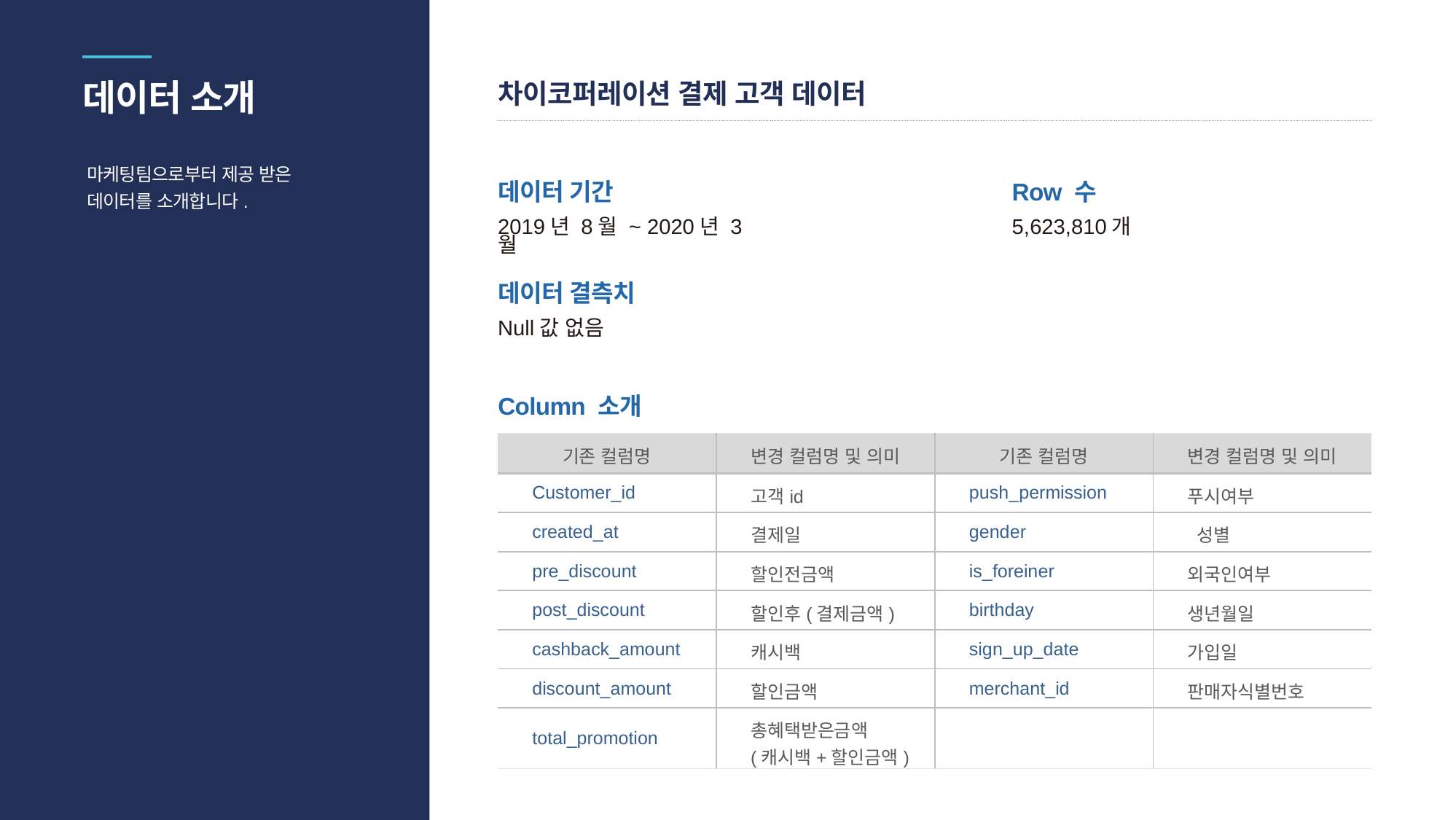

데이터 소개
차이코퍼레이션 결제 고객 데이터
마케팅팀으로부터 제공 받은
데이터를 소개합니다.
데이터 기간
2019년 8월 ~ 2020년 3월
Row 수
5,623,810개
데이터 결측치
Null값 없음
Column 소개
| 기존 컬럼명 | 변경 컬럼명 및 의미 | 기존 컬럼명 | 변경 컬럼명 및 의미 |
| --- | --- | --- | --- |
| Customer\_id | 고객id | push\_permission | 푸시여부 |
| created\_at | 결제일 | gender | 성별 |
| pre\_discount | 할인전금액 | is\_foreiner | 외국인여부 |
| post\_discount | 할인후(결제금액) | birthday | 생년월일 |
| cashback\_amount | 캐시백 | sign\_up\_date | 가입일 |
| discount\_amount | 할인금액 | merchant\_id | 판매자식별번호 |
| total\_promotion | 총혜택받은금액 (캐시백+할인금액) |  |  |